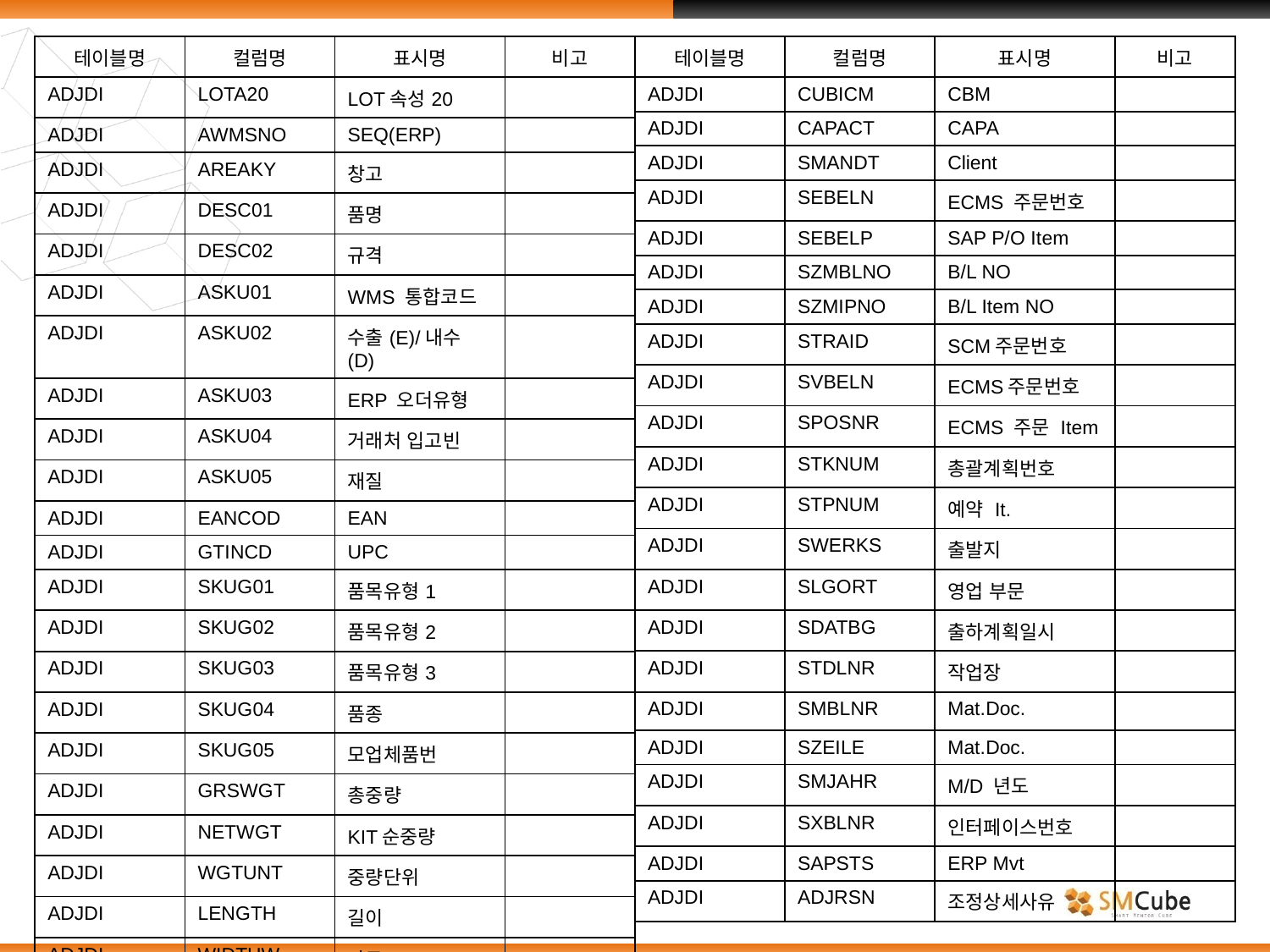

| 테이블명 | 컬럼명 | 표시명 | 비고 |
| --- | --- | --- | --- |
| ADJDI | LOTA20 | LOT속성20 |  |
| ADJDI | AWMSNO | SEQ(ERP) |  |
| ADJDI | AREAKY | 창고 |  |
| ADJDI | DESC01 | 품명 |  |
| ADJDI | DESC02 | 규격 |  |
| ADJDI | ASKU01 | WMS 통합코드 |  |
| ADJDI | ASKU02 | 수출(E)/내수(D) |  |
| ADJDI | ASKU03 | ERP 오더유형 |  |
| ADJDI | ASKU04 | 거래처 입고빈 |  |
| ADJDI | ASKU05 | 재질 |  |
| ADJDI | EANCOD | EAN |  |
| ADJDI | GTINCD | UPC |  |
| ADJDI | SKUG01 | 품목유형1 |  |
| ADJDI | SKUG02 | 품목유형2 |  |
| ADJDI | SKUG03 | 품목유형3 |  |
| ADJDI | SKUG04 | 품종 |  |
| ADJDI | SKUG05 | 모업체품번 |  |
| ADJDI | GRSWGT | 총중량 |  |
| ADJDI | NETWGT | KIT순중량 |  |
| ADJDI | WGTUNT | 중량단위 |  |
| ADJDI | LENGTH | 길이 |  |
| ADJDI | WIDTHW | 가로 |  |
| ADJDI | HEIGHT | 높이 |  |
| 테이블명 | 컬럼명 | 표시명 | 비고 |
| --- | --- | --- | --- |
| ADJDI | CUBICM | CBM |  |
| ADJDI | CAPACT | CAPA |  |
| ADJDI | SMANDT | Client |  |
| ADJDI | SEBELN | ECMS 주문번호 |  |
| ADJDI | SEBELP | SAP P/O Item |  |
| ADJDI | SZMBLNO | B/L NO |  |
| ADJDI | SZMIPNO | B/L Item NO |  |
| ADJDI | STRAID | SCM주문번호 |  |
| ADJDI | SVBELN | ECMS주문번호 |  |
| ADJDI | SPOSNR | ECMS 주문 Item |  |
| ADJDI | STKNUM | 총괄계획번호 |  |
| ADJDI | STPNUM | 예약 It. |  |
| ADJDI | SWERKS | 출발지 |  |
| ADJDI | SLGORT | 영업 부문 |  |
| ADJDI | SDATBG | 출하계획일시 |  |
| ADJDI | STDLNR | 작업장 |  |
| ADJDI | SMBLNR | Mat.Doc. |  |
| ADJDI | SZEILE | Mat.Doc. |  |
| ADJDI | SMJAHR | M/D 년도 |  |
| ADJDI | SXBLNR | 인터페이스번호 |  |
| ADJDI | SAPSTS | ERP Mvt |  |
| ADJDI | ADJRSN | 조정상세사유 |  |